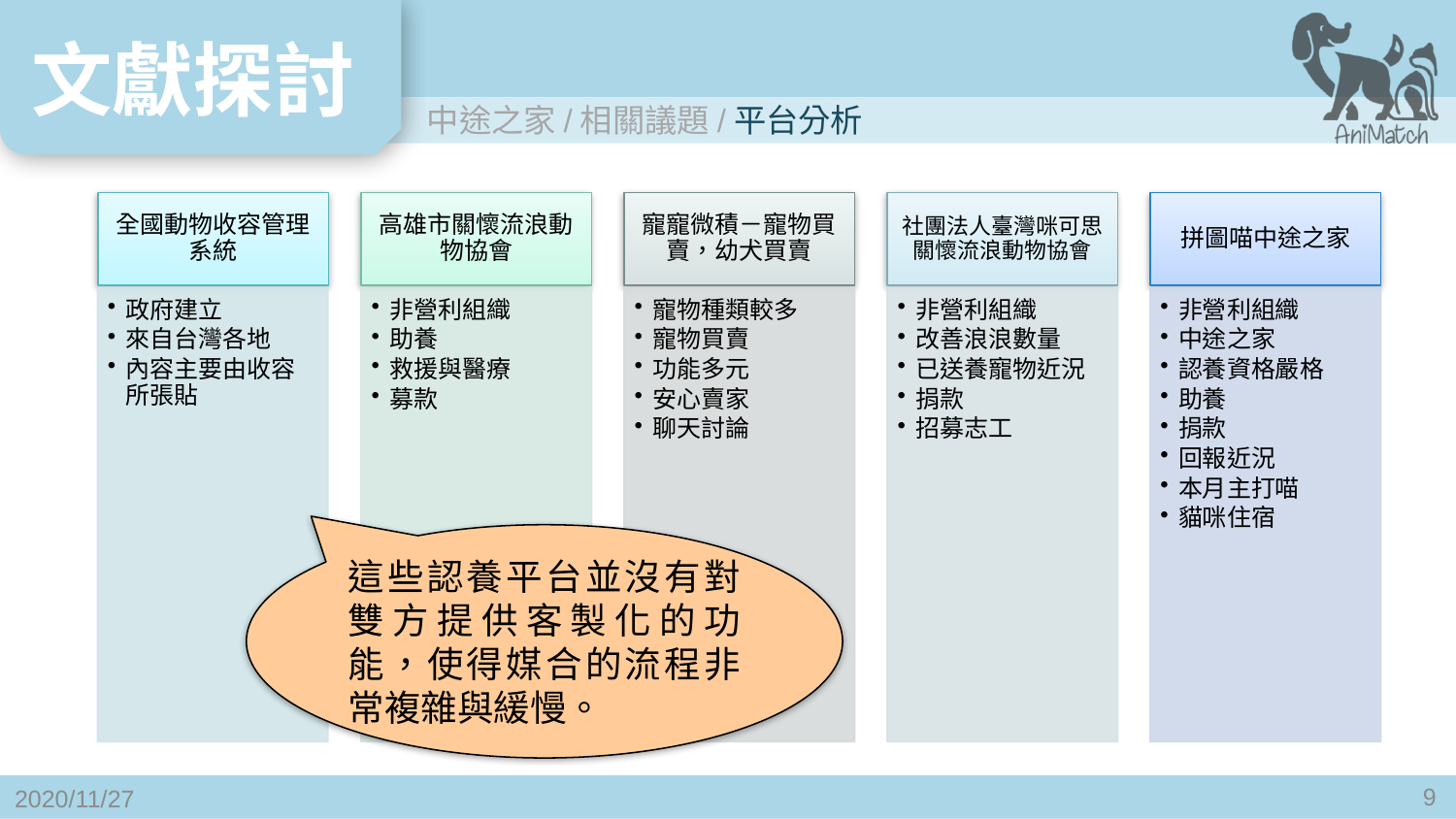

全國動物收容管理系統
政府建立
來自台灣各地
內容主要由收容所張貼
高雄市關懷流浪動物協會
非營利組織
助養
救援與醫療
募款
寵寵微積－寵物買賣，幼犬買賣
寵物種類較多
寵物買賣
功能多元
安心賣家
聊天討論
社團法人臺灣咪可思關懷流浪動物協會
非營利組織
改善浪浪數量
已送養寵物近況
捐款
招募志工
拼圖喵中途之家
非營利組織
中途之家
認養資格嚴格
助養
捐款
回報近況
本月主打喵
貓咪住宿
這些認養平台並沒有對雙方提供客製化的功能，使得媒合的流程非常複雜與緩慢。
9
2020/11/27